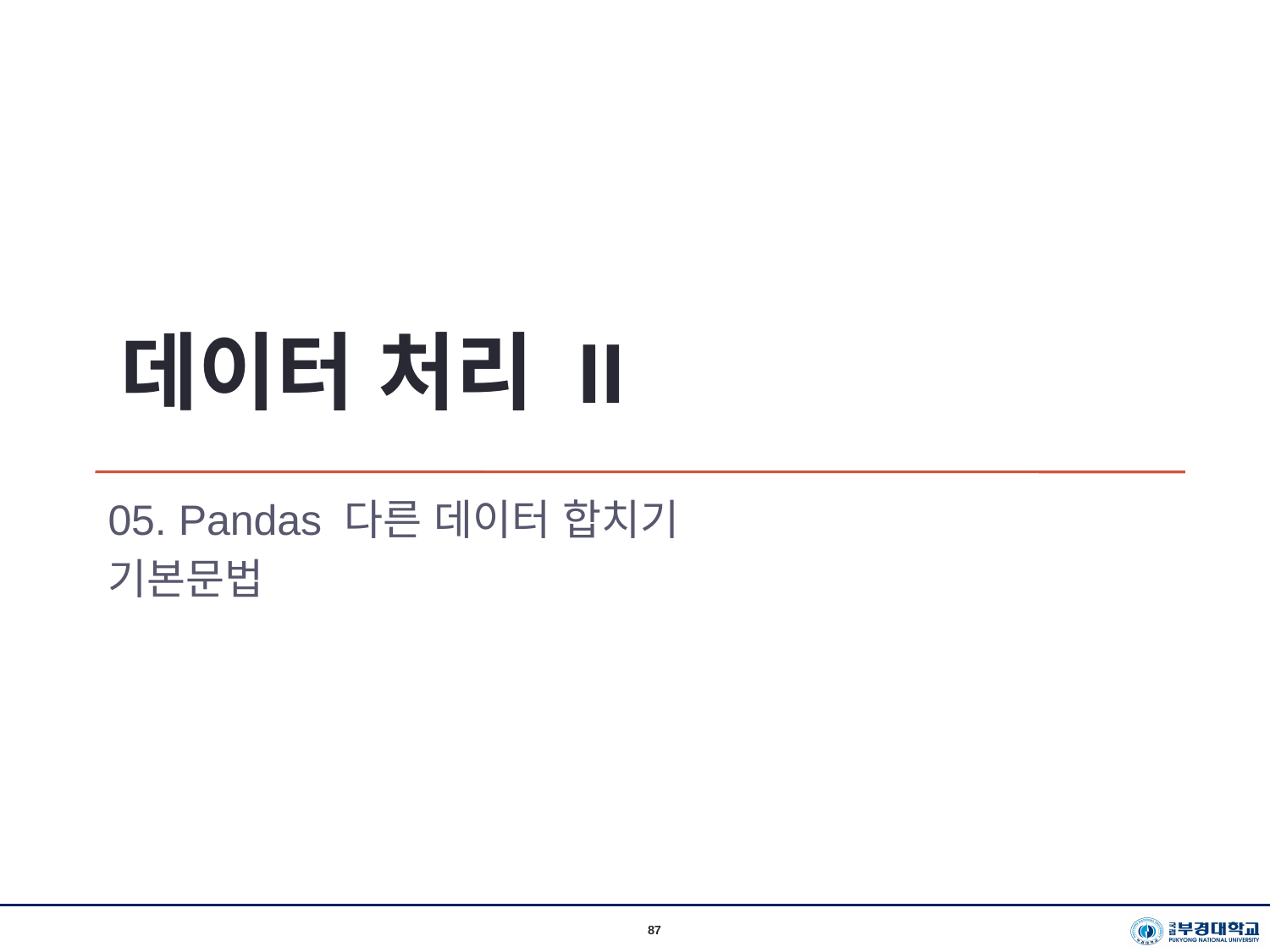

데이터 처리 II
05. Pandas 다른 데이터 합치기
기본문법